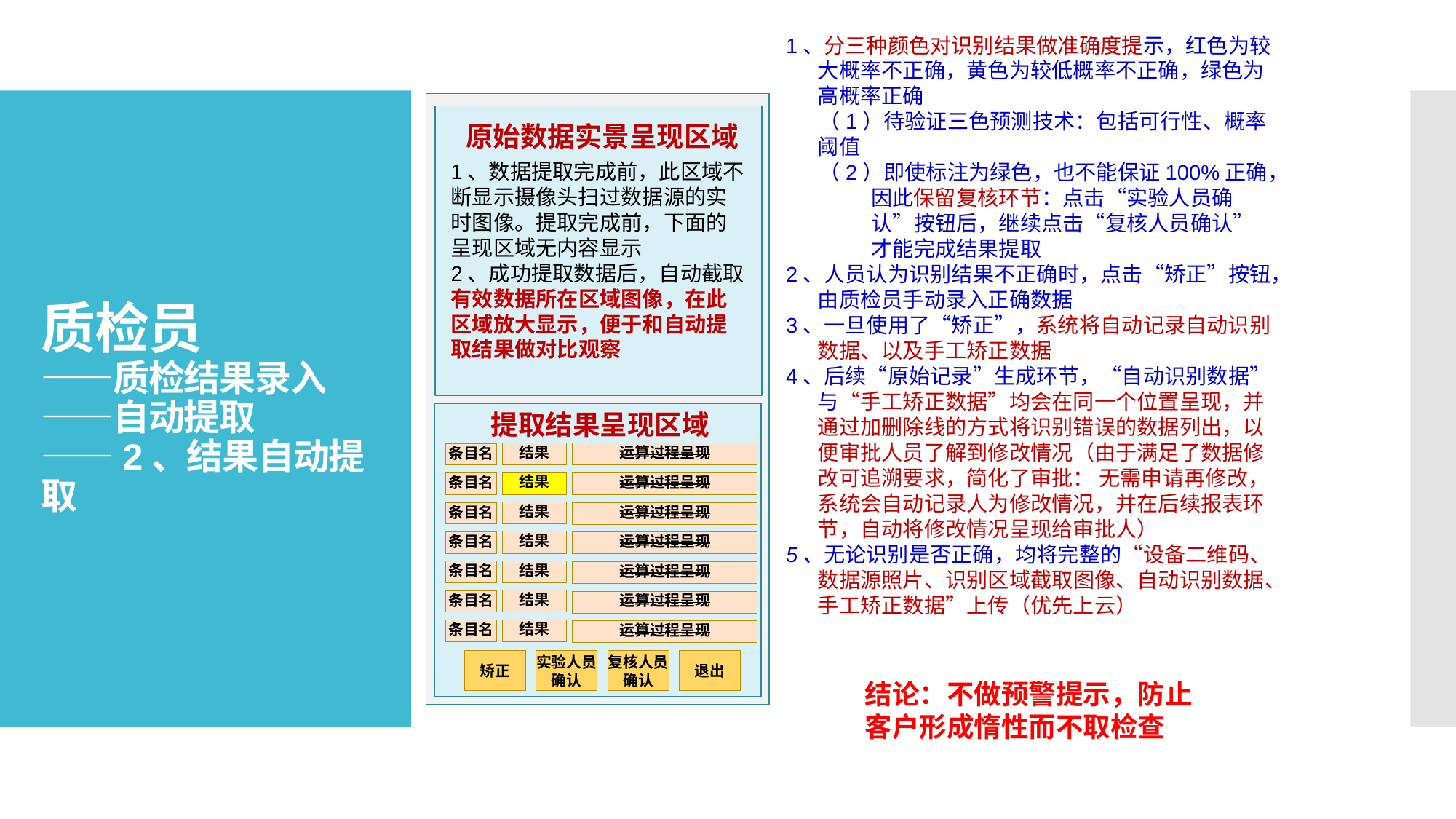

1、分三种颜色对识别结果做准确度提示，红色为较大概率不正确，黄色为较低概率不正确，绿色为高概率正确
      （1）待验证三色预测技术：包括可行性、概率阈值
      （2）即使标注为绿色，也不能保证100%正确，因此保留复核环节：点击“实验人员确认”按钮后，继续点击“复核人员确认”才能完成结果提取
2、人员认为识别结果不正确时，点击“矫正”按钮，由质检员手动录入正确数据
3、一旦使用了“矫正”，系统将自动记录自动识别数据、以及手工矫正数据
4、后续“原始记录”生成环节，“自动识别数据”与“手工矫正数据”均会在同一个位置呈现，并通过加删除线的方式将识别错误的数据列出，以便审批人员了解到修改情况（由于满足了数据修改可追溯要求，简化了审批： 无需申请再修改，系统会自动记录人为修改情况，并在后续报表环节，自动将修改情况呈现给审批人）
5、无论识别是否正确，均将完整的“设备二维码、数据源照片、识别区域截取图像、自动识别数据、手工矫正数据”上传（优先上云）

原始数据实景呈现区域
# 质检员 ——质检结果录入 ——自动提取 ——2、结果自动提取
1、数据提取完成前，此区域不断显示摄像头扫过数据源的实时图像。提取完成前，下面的呈现区域无内容显示
2、成功提取数据后，自动截取有效数据所在区域图像，在此区域放大显示，便于和自动提取结果做对比观察

提取结果呈现区域

结果
运算过程呈现
条目名
结果
运算过程呈现
条目名
结果
运算过程呈现
条目名
结果
条目名
运算过程呈现
结果
条目名
运算过程呈现
结果
条目名
运算过程呈现
结果
条目名
运算过程呈现
矫正
实验人员确认
复核人员确认
退出
结论：不做预警提示，防止客户形成惰性而不取检查